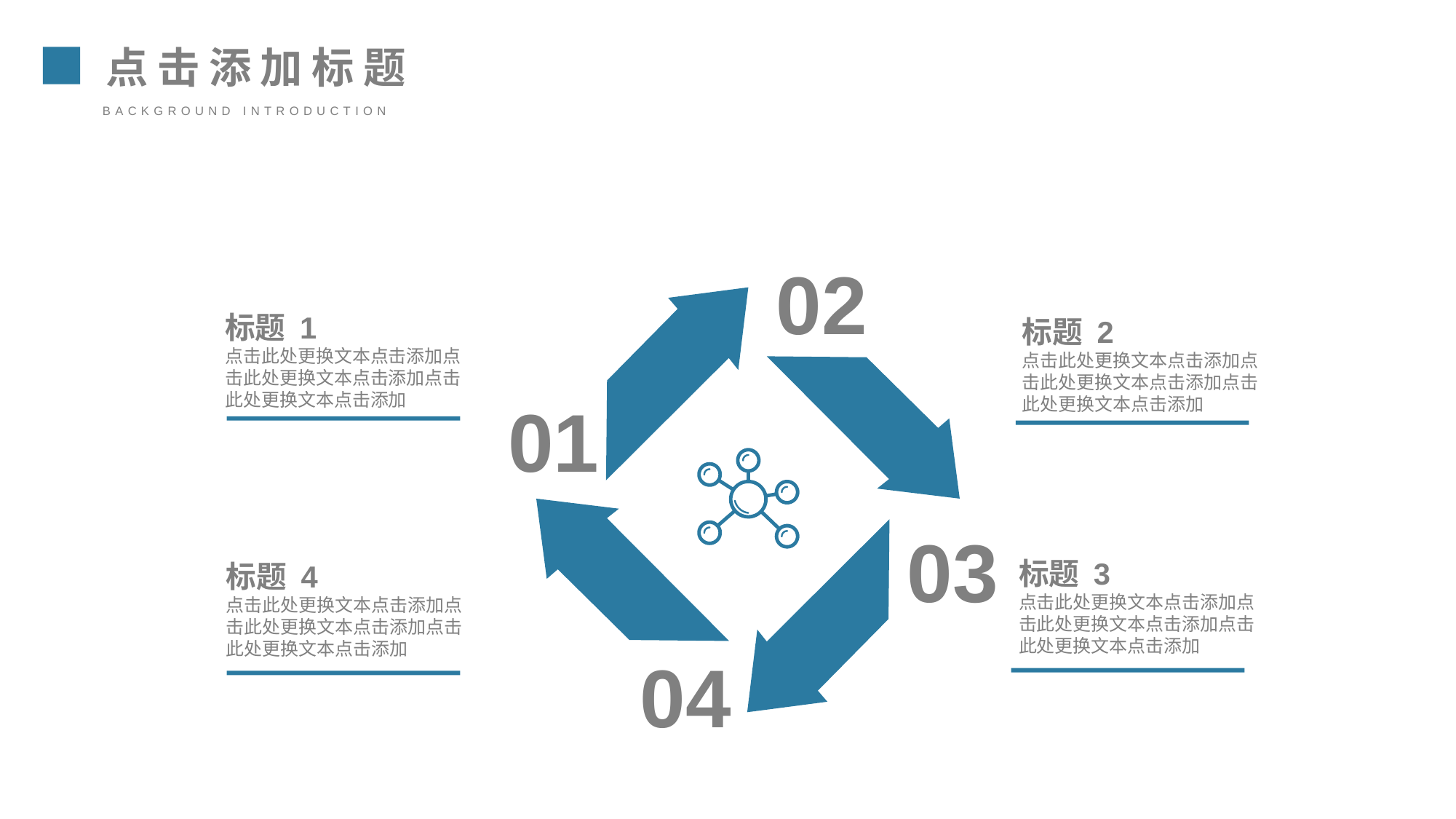

点击添加标题
background introduction

02

01

03

04
标题 1
点击此处更换文本点击添加点击此处更换文本点击添加点击此处更换文本点击添加
标题 2
点击此处更换文本点击添加点击此处更换文本点击添加点击此处更换文本点击添加

标题 3
点击此处更换文本点击添加点击此处更换文本点击添加点击此处更换文本点击添加
标题 4
点击此处更换文本点击添加点击此处更换文本点击添加点击此处更换文本点击添加